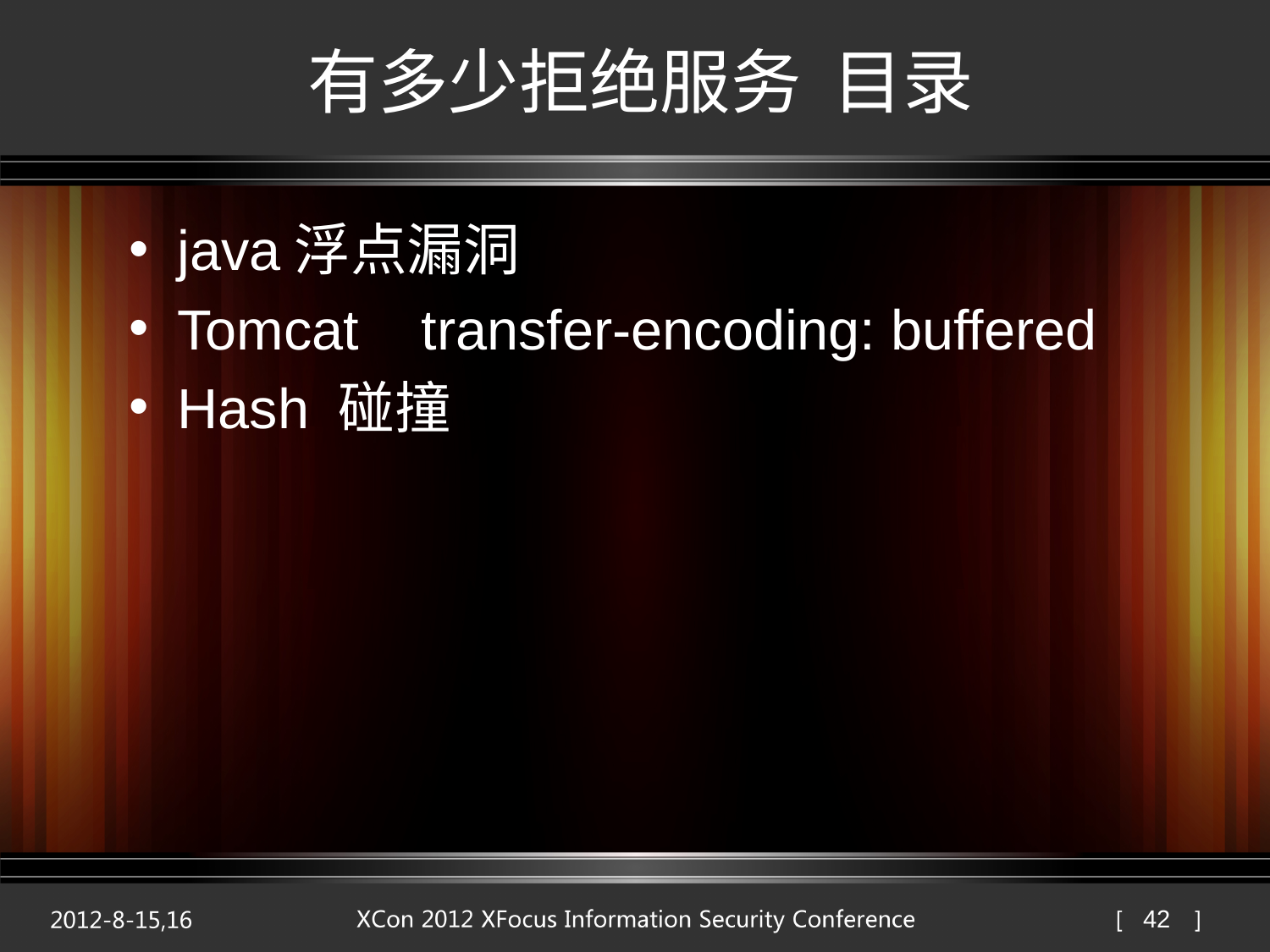

# 有多少拒绝服务  目录
java浮点漏洞
Tomcat    transfer-encoding: buffered
Hash 碰撞

42